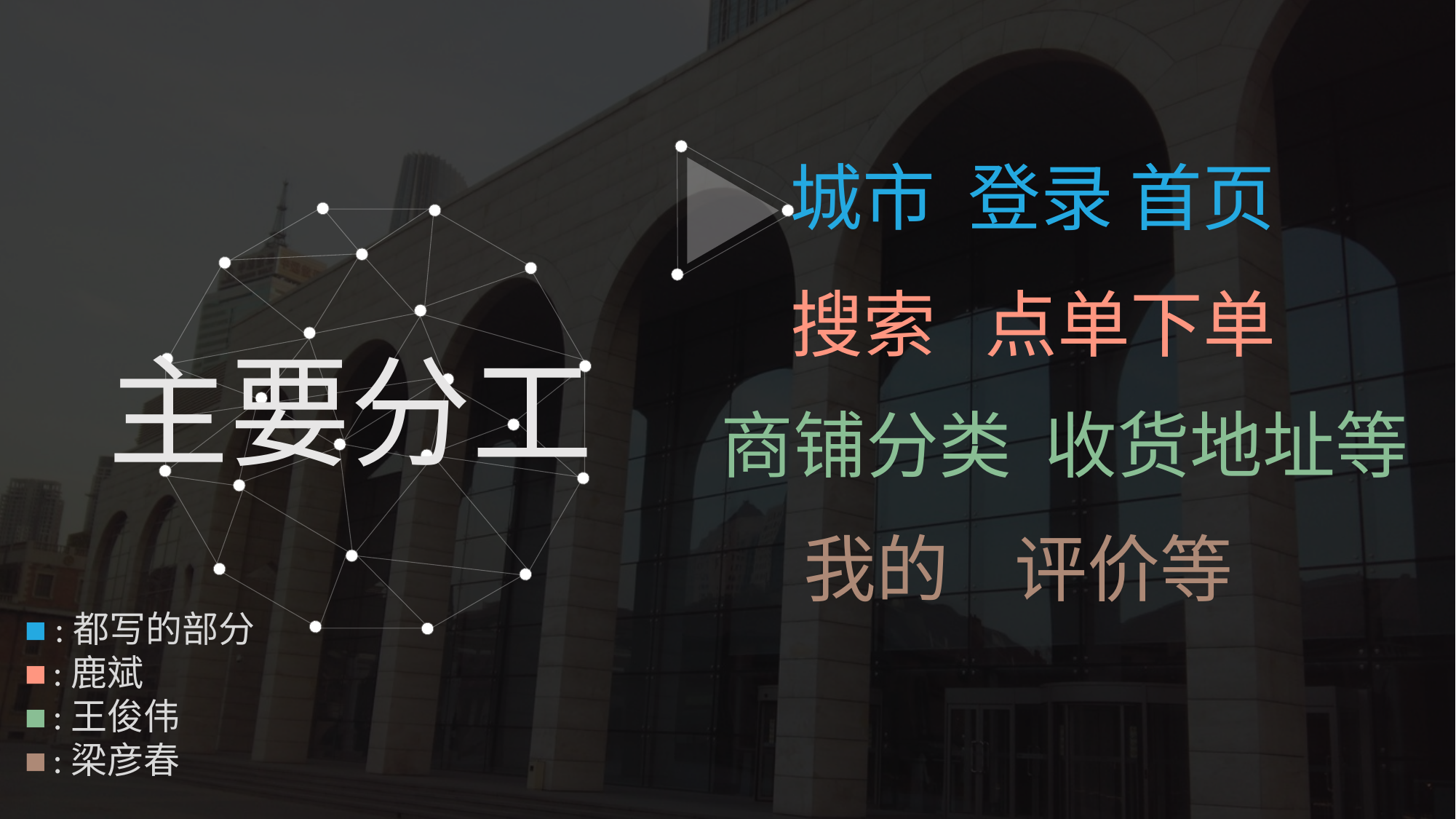

城市  登录 首页

搜索   点单下单
主要分工
商铺分类  收货地址等
我的    评价等
■ :都写的部分
■ :鹿斌
■ :王俊伟
■ :梁彦春